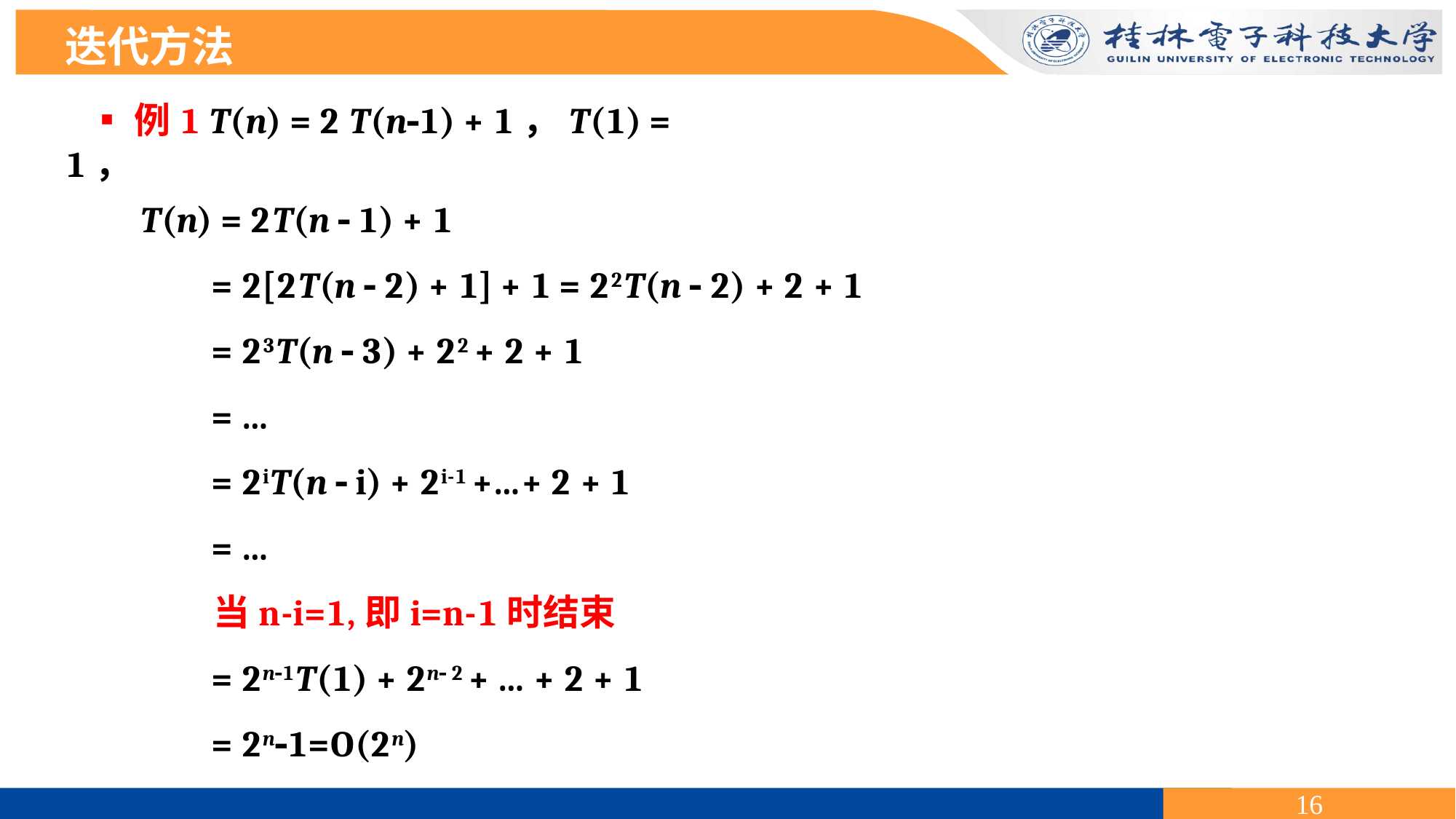

迭代方法
   ▪例1 T(n) = 2 T(n−1) + 1，T(1) = 1，
T(n) = 2T(n − 1) + 1
         = 2[2T(n − 2) + 1] + 1 = 22T(n − 2) + 2 + 1
         = 23T(n − 3) + 22 + 2 + 1
         = …
         = 2iT(n − i) + 2i-1 +…+ 2 + 1
         = …
        当n-i=1,即i=n-1时结束
         = 2n−1T(1) + 2n− 2 + … + 2 + 1
         = 2n−1=O(2n)